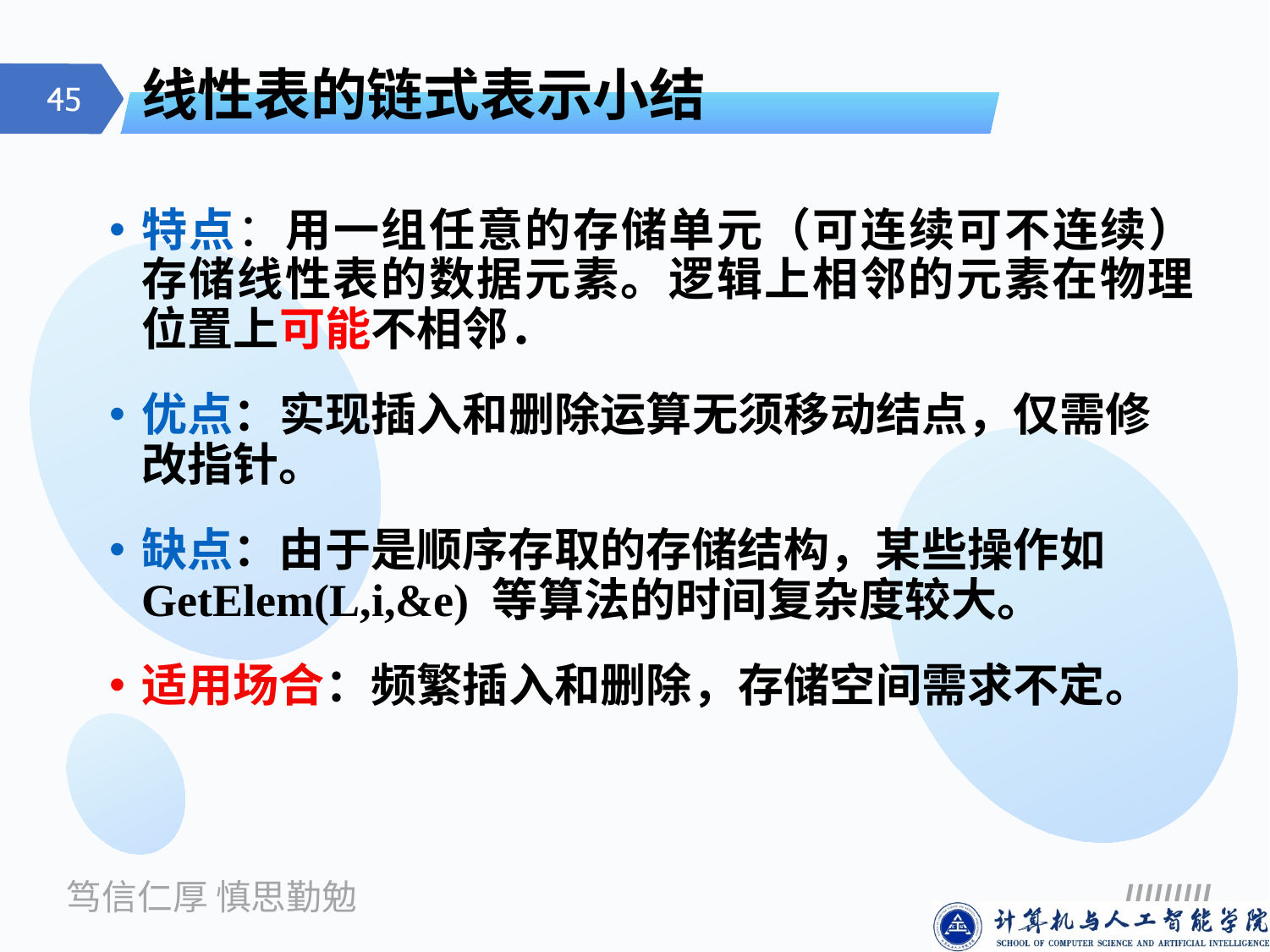

# 线性表的链式表示小结
特点：用一组任意的存储单元（可连续可不连续）存储线性表的数据元素。逻辑上相邻的元素在物理位置上可能不相邻．

优点：实现插入和删除运算无须移动结点，仅需修改指针。

缺点：由于是顺序存取的存储结构，某些操作如GetElem(L,i,&e) 等算法的时间复杂度较大。

适用场合：频繁插入和删除，存储空间需求不定。